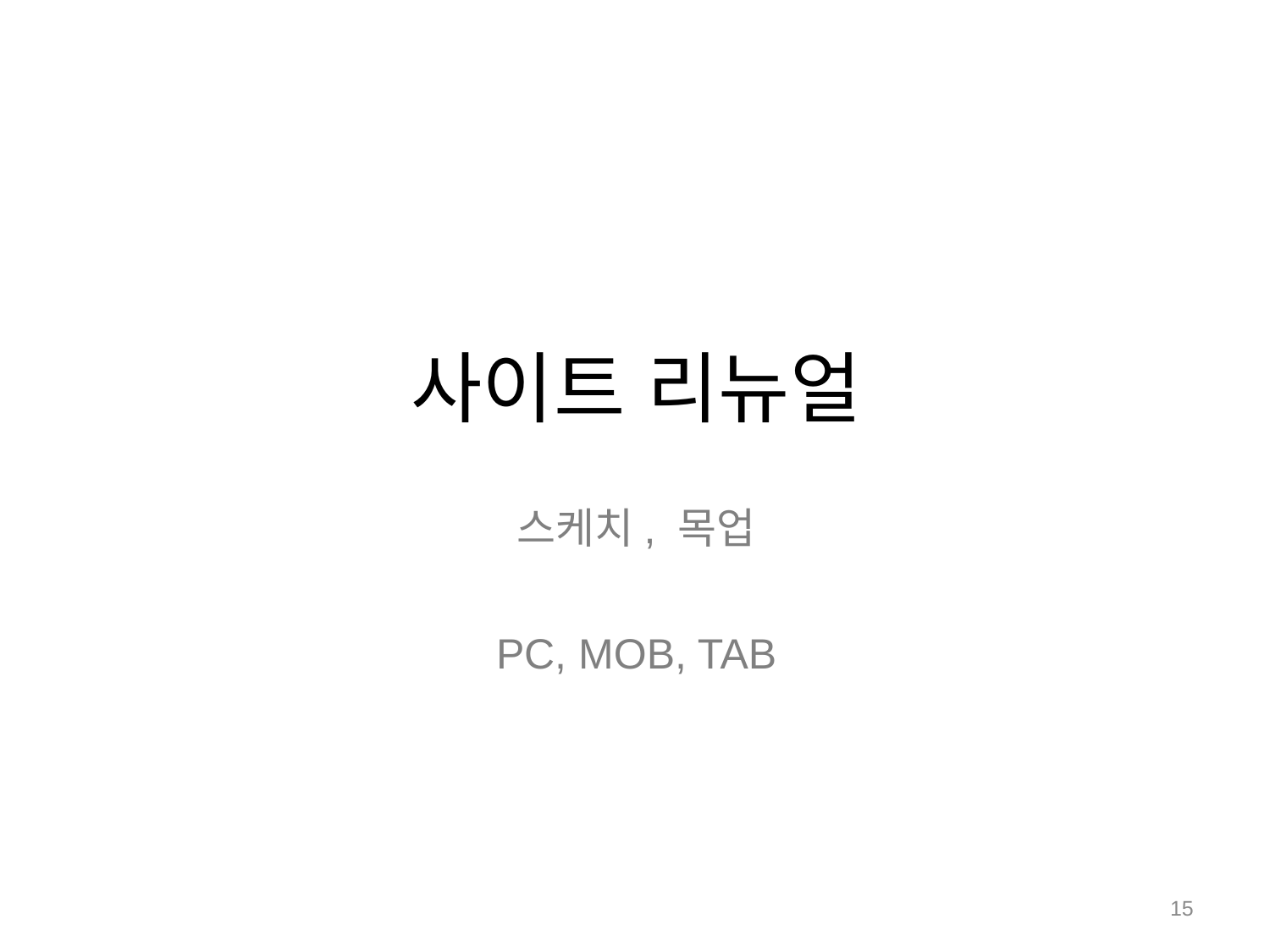

# 사이트 리뉴얼
스케치, 목업
PC, MOB, TAB
15